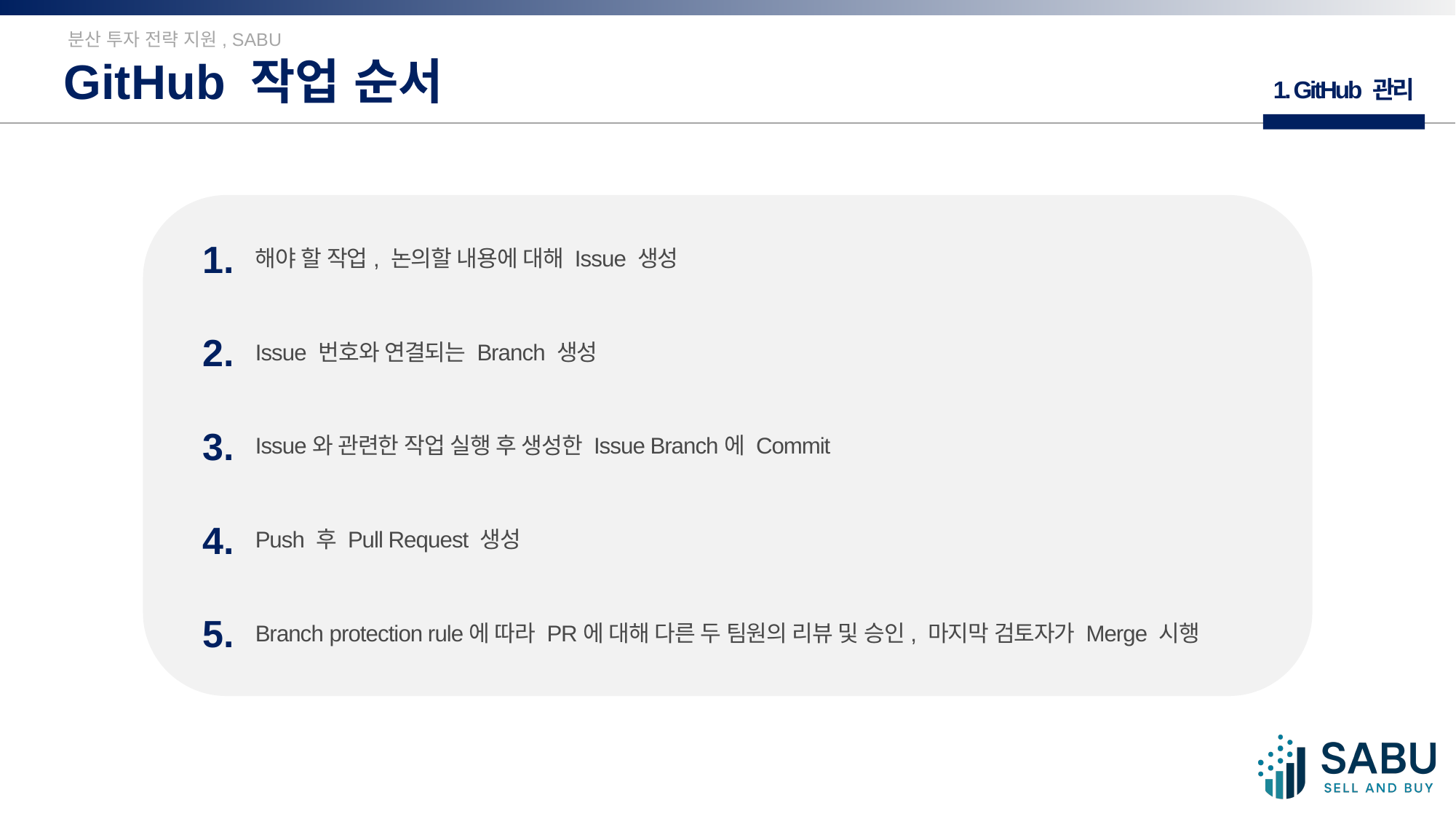

분산 투자 전략 지원, SABU
GitHub 작업 순서
1. GitHub 관리

1.
해야 할 작업, 논의할 내용에 대해 Issue 생성
2.
Issue 번호와 연결되는 Branch 생성
3.
Issue와 관련한 작업 실행 후 생성한 Issue Branch에 Commit
4.
Push 후 Pull Request 생성
5.
Branch protection rule에 따라 PR에 대해 다른 두 팀원의 리뷰 및 승인, 마지막 검토자가 Merge 시행